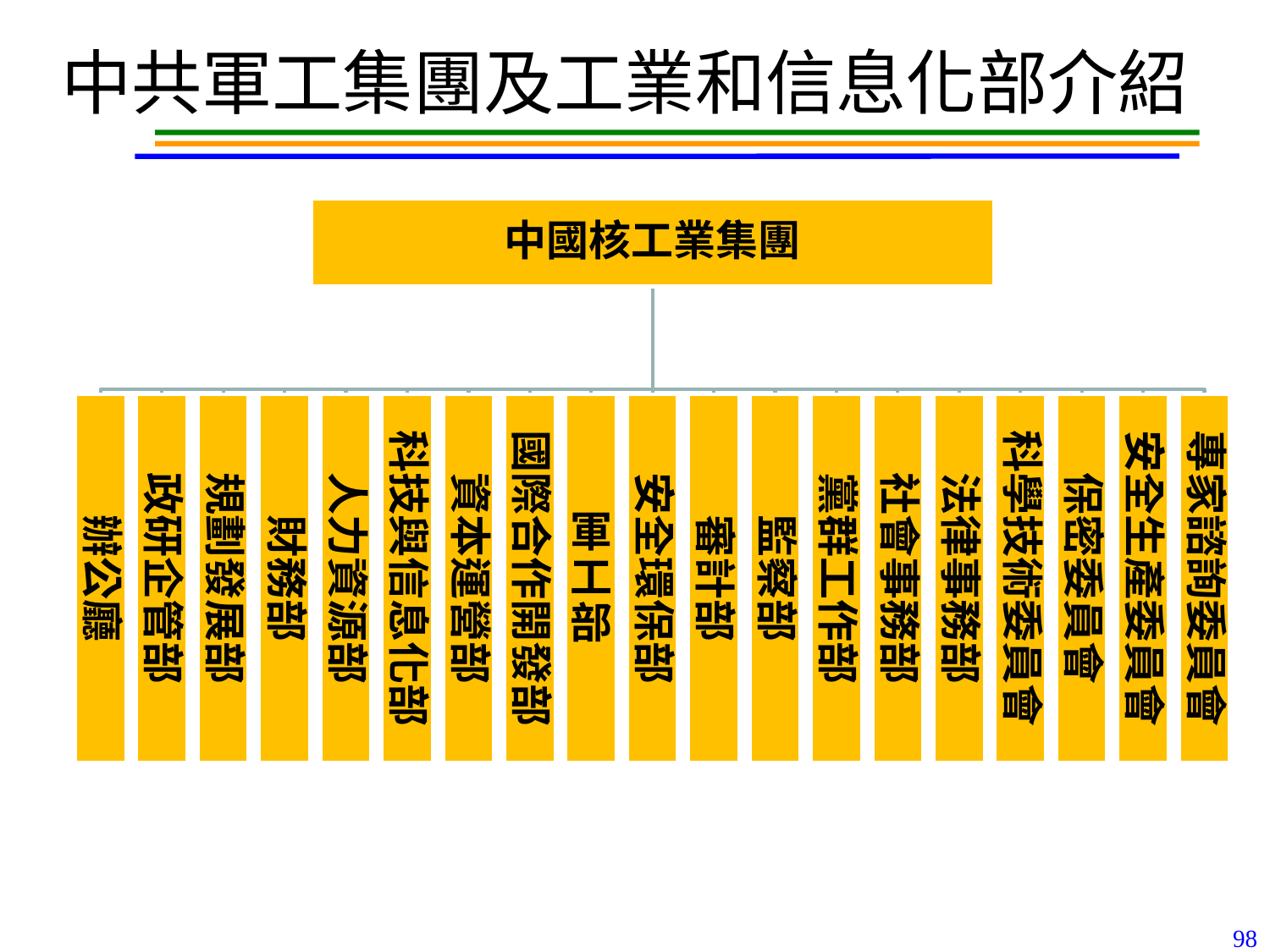

# 中共軍工集團及工業和信息化部介紹
中國核工業集團
辦公廳
政研企管部
規劃發展部
財務部
人力資源部
科技與信息化部
資本運營部
國際合作開發部
軍工部
安全環保部
審計部
監察部
黨群工作部
社會事務部
法律事務部
科學技術委員會
保密委員會
安全生產委員會
專家諮詢委員會
98